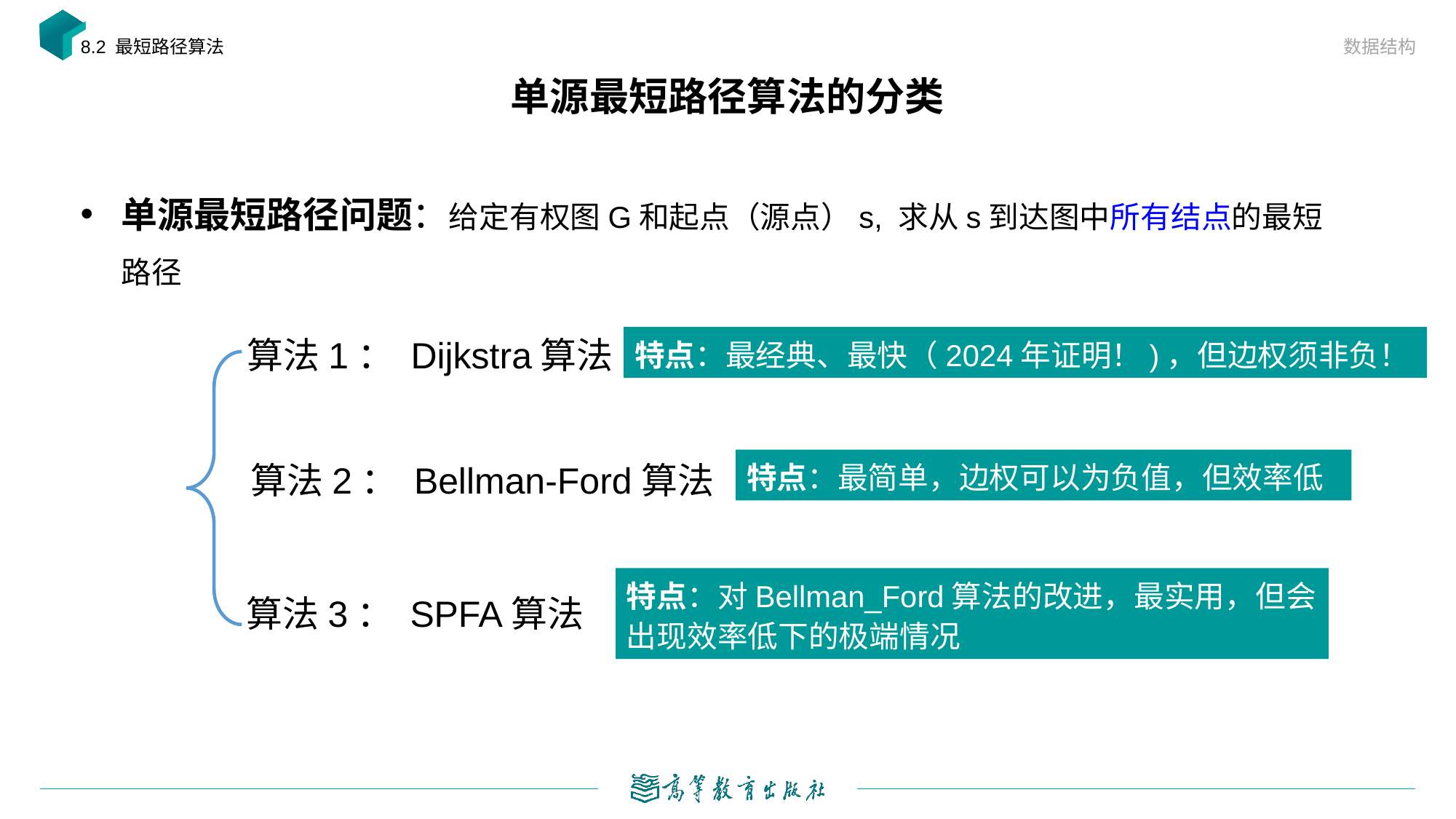

数据结构
8.2 最短路径算法
# 单源最短路径算法的分类
单源最短路径问题：给定有权图G和起点（源点）s, 求从s到达图中所有结点的最短路径
算法1： Dijkstra算法
特点：最经典、最快（2024年证明！)，但边权须非负！

特点：最简单，边权可以为负值，但效率低
算法2： Bellman-Ford算法
特点：对Bellman_Ford算法的改进，最实用，但会出现效率低下的极端情况
算法3： SPFA算法